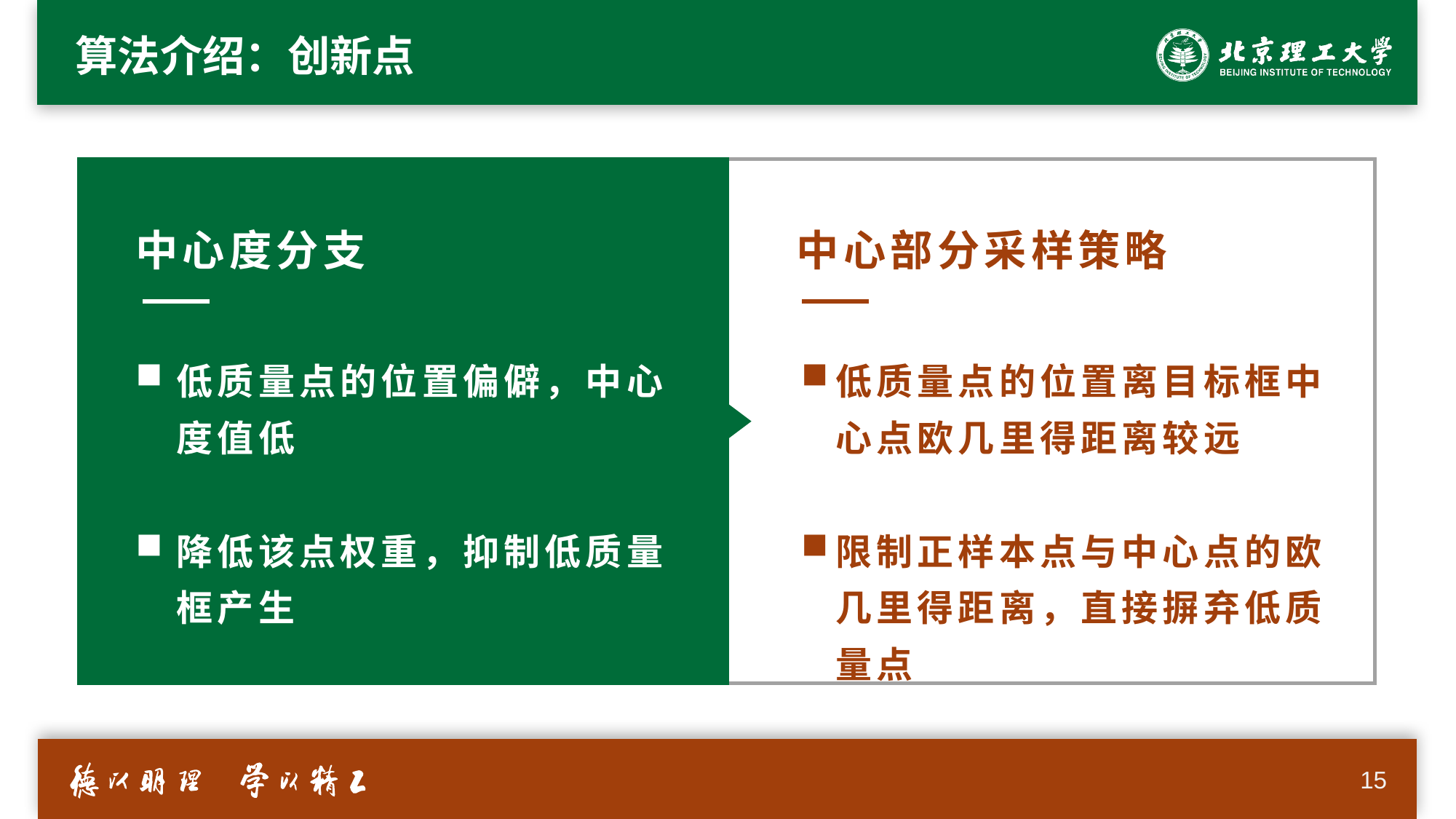

# 算法介绍：创新点

中心度分支
中心部分采样策略
低质量点的位置偏僻，中心度值低

降低该点权重，抑制低质量框产生
低质量点的位置离目标框中心点欧几里得距离较远

限制正样本点与中心点的欧几里得距离，直接摒弃低质量点